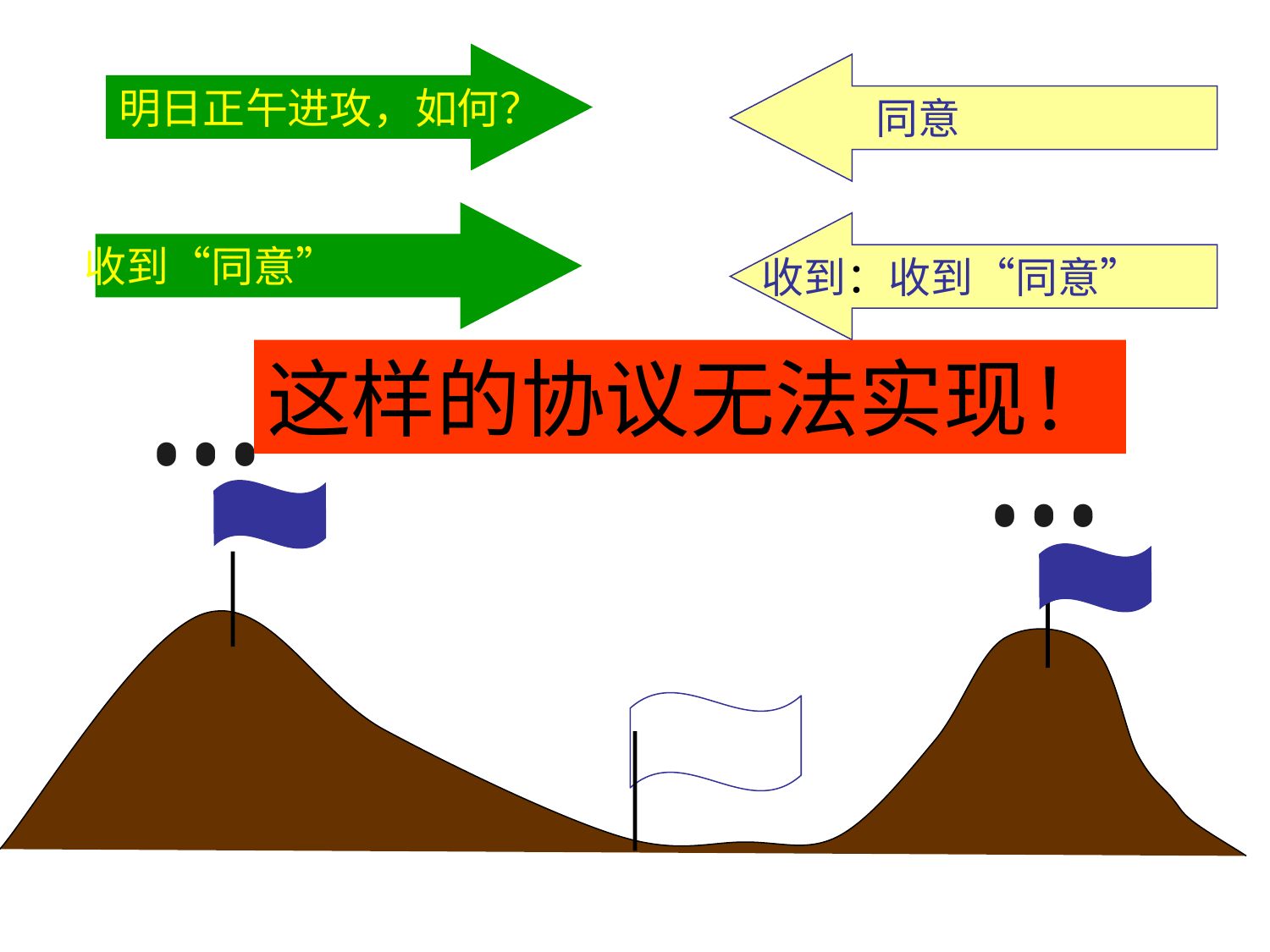

明日正午进攻，如何？

同意

收到“同意”

收到：收到“同意”
…
…
这样的协议无法实现！
…
…
…
…